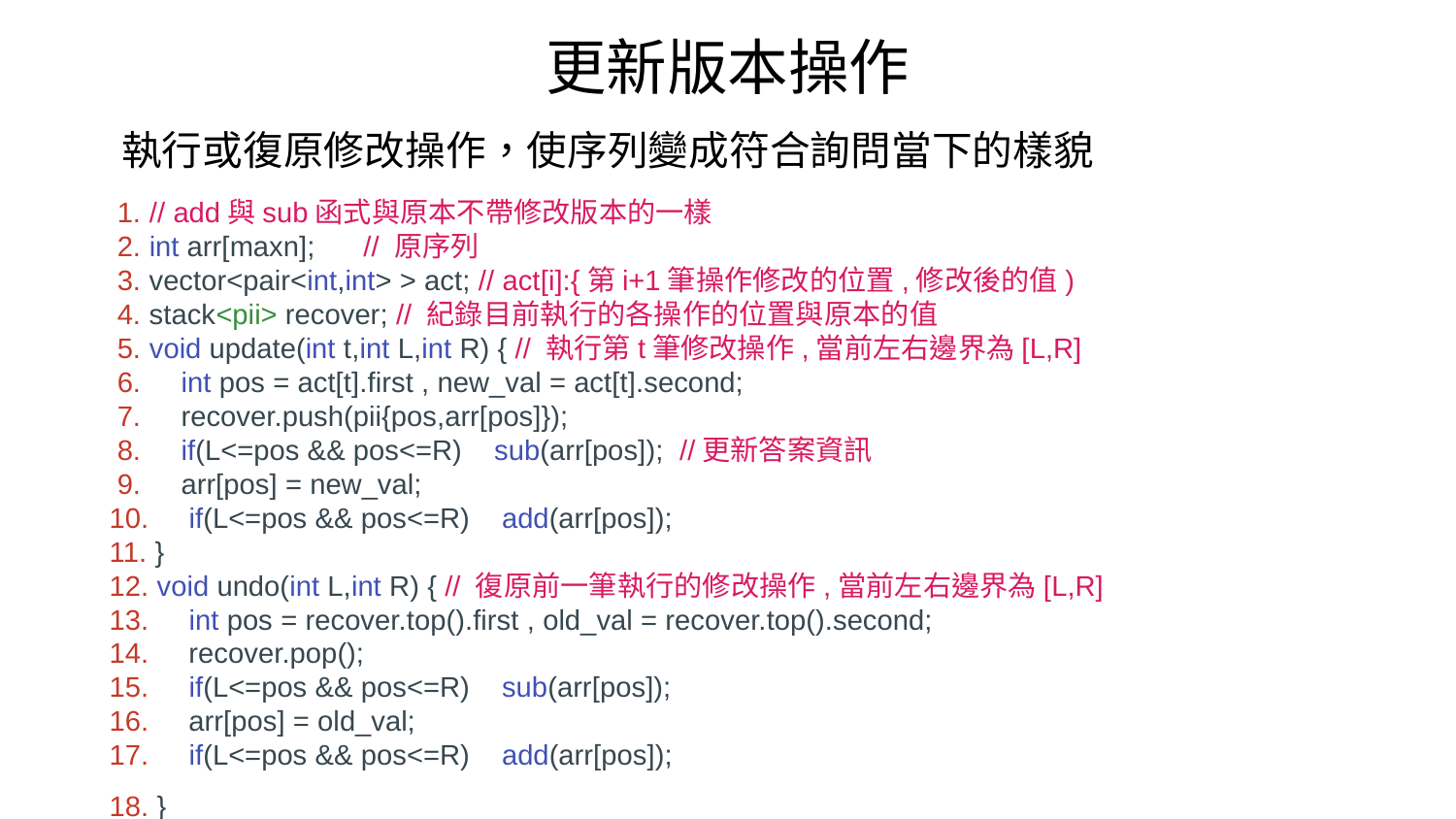

更新版本操作
執行或復原修改操作，使序列變成符合詢問當下的樣貌
 1. // add與sub函式與原本不帶修改版本的一樣
 2. int arr[maxn];      // 原序列
 3. vector<pair<int,int> > act; // act[i]:{第i+1筆操作修改的位置,修改後的值)
 4. stack<pii> recover; // 紀錄目前執行的各操作的位置與原本的值
 5. void update(int t,int L,int R) { // 執行第t筆修改操作,當前左右邊界為[L,R]
 6.     int pos = act[t].first , new_val = act[t].second;
 7.     recover.push(pii{pos,arr[pos]});
 8.     if(L<=pos && pos<=R)    sub(arr[pos]);  //更新答案資訊
 9.     arr[pos] = new_val;
10.     if(L<=pos && pos<=R)    add(arr[pos]);
11. }
12. void undo(int L,int R) { // 復原前一筆執行的修改操作,當前左右邊界為[L,R]
13.     int pos = recover.top().first , old_val = recover.top().second;
14.     recover.pop();
15.     if(L<=pos && pos<=R)    sub(arr[pos]);
16.     arr[pos] = old_val;
17.     if(L<=pos && pos<=R)    add(arr[pos]);
18. }